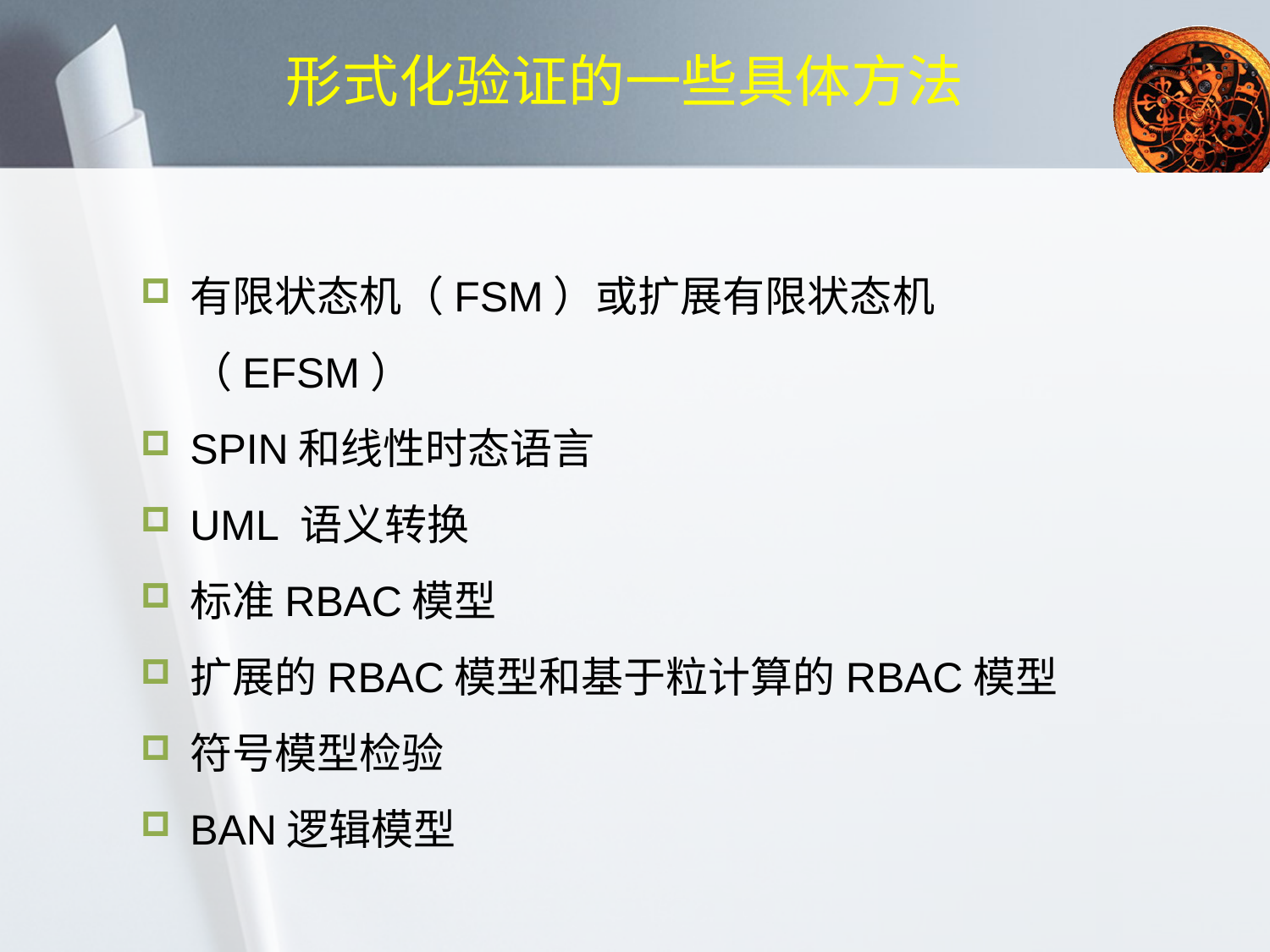

# 形式化验证的一些具体方法
有限状态机（FSM）或扩展有限状态机（EFSM）
SPIN和线性时态语言
UML 语义转换
标准RBAC模型
扩展的RBAC模型和基于粒计算的RBAC模型
符号模型检验
BAN逻辑模型